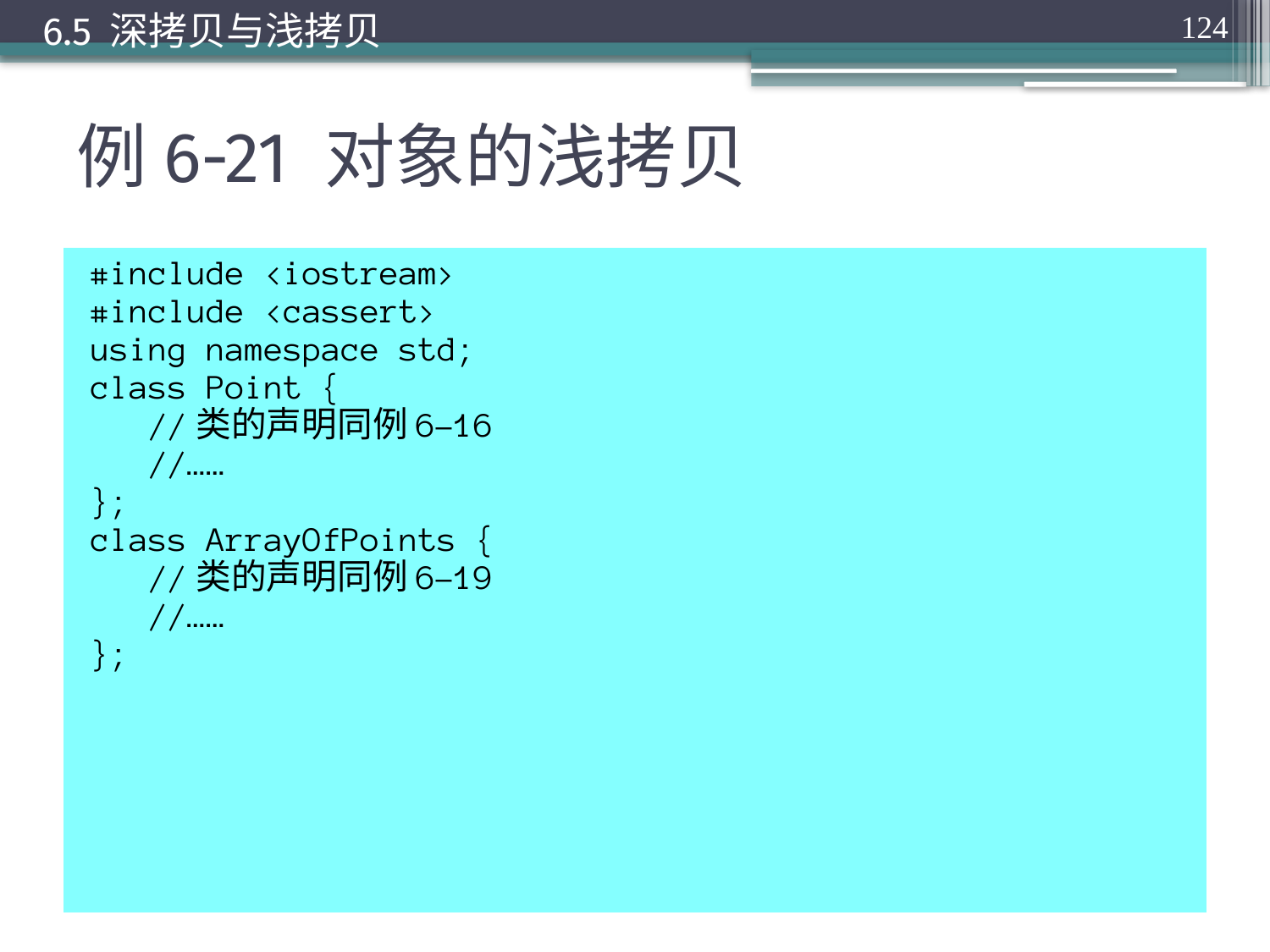

6.5 深拷贝与浅拷贝
124
# 例6-21 对象的浅拷贝
#include <iostream>
#include <cassert>
using namespace std;
class Point {
   //类的声明同例6-16
   //……
};
class ArrayOfPoints {
   //类的声明同例6-19
   //……
};